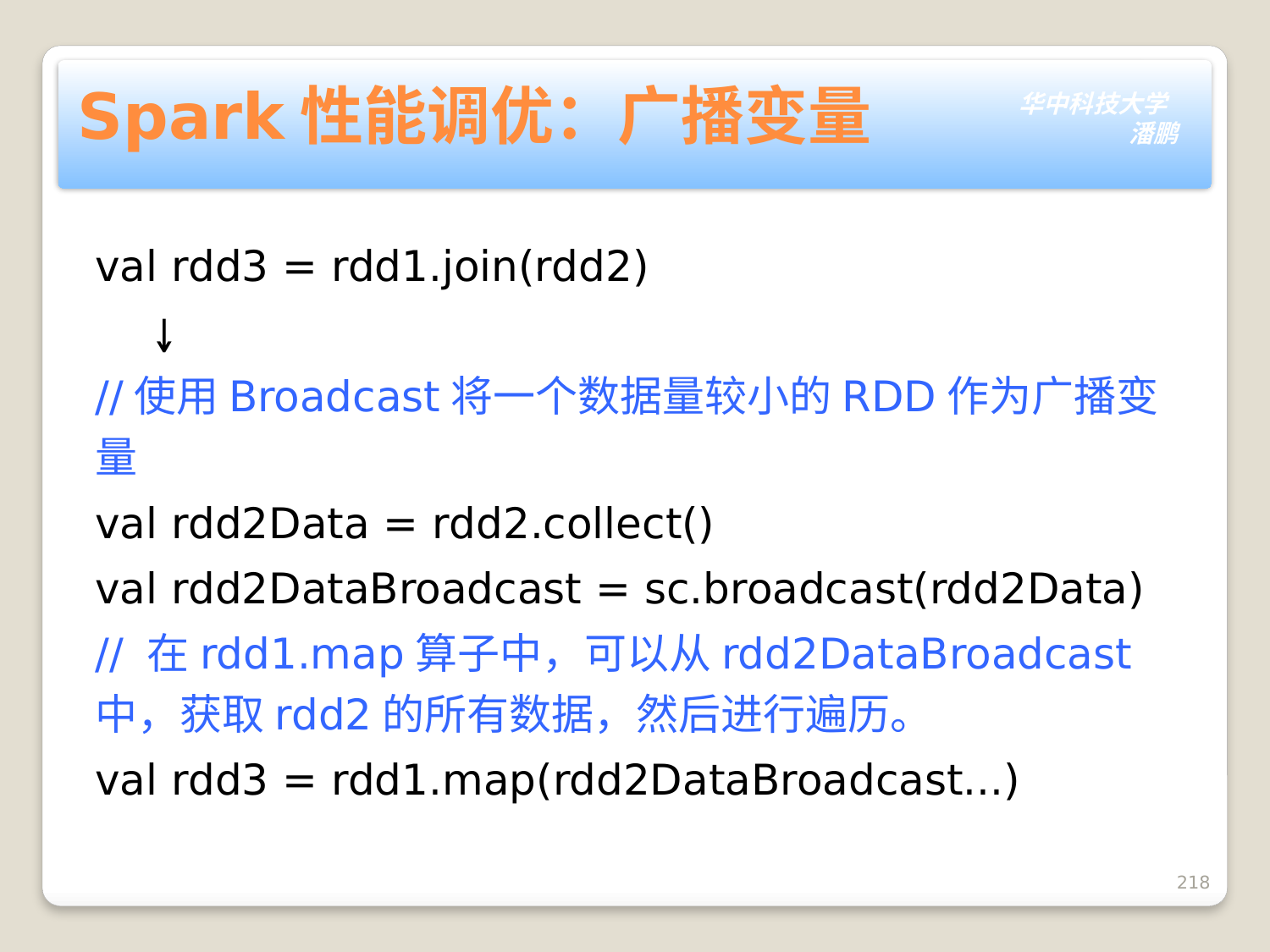

# Spark性能调优：广播变量
val rdd3 = rdd1.join(rdd2)
     ↓
//使用Broadcast将一个数据量较小的RDD作为广播变量
val rdd2Data = rdd2.collect()
val rdd2DataBroadcast = sc.broadcast(rdd2Data)
// 在rdd1.map算子中，可以从rdd2DataBroadcast中，获取rdd2的所有数据，然后进行遍历。
val rdd3 = rdd1.map(rdd2DataBroadcast...)
218